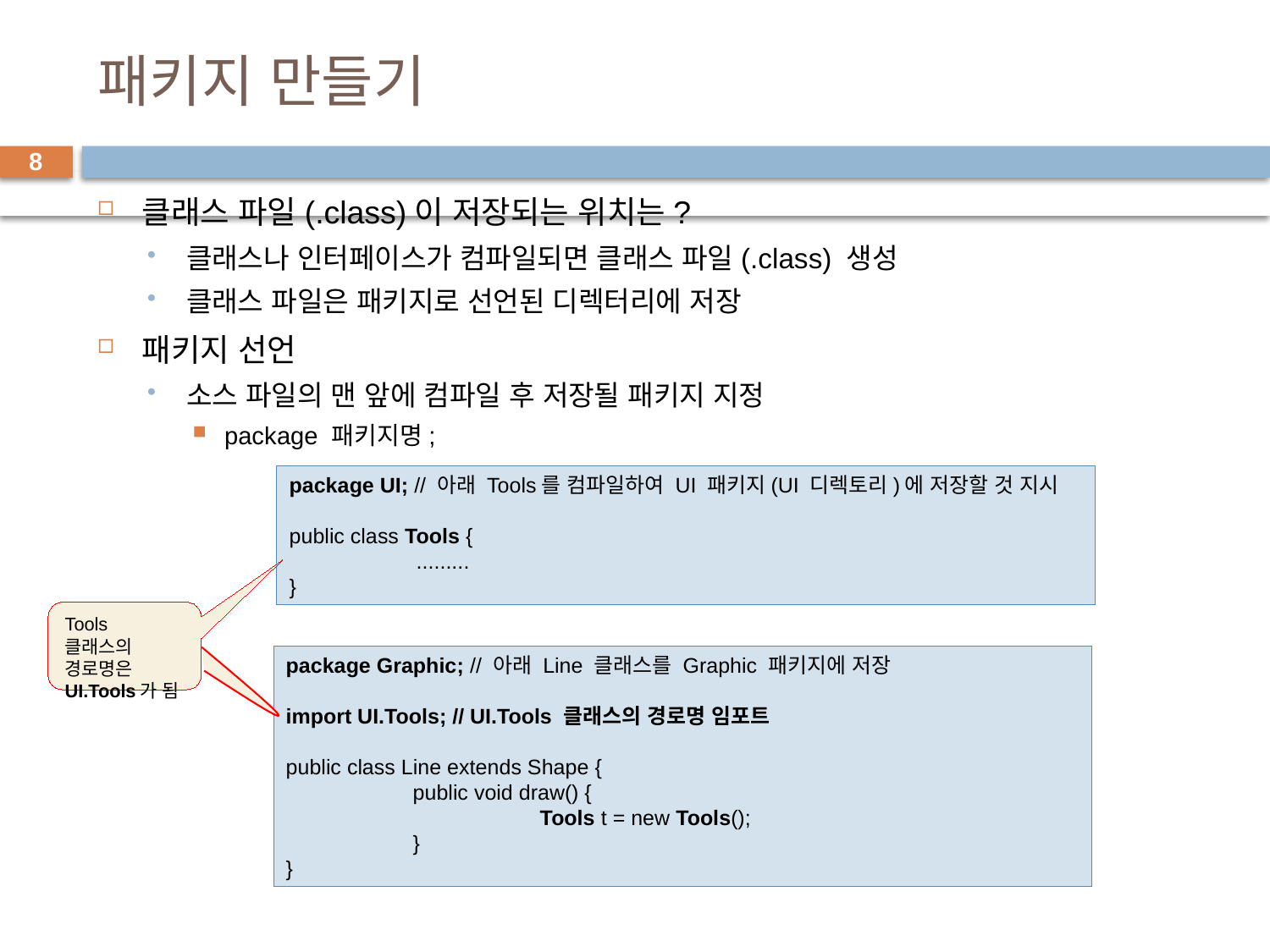

# 패키지 만들기
8
클래스 파일(.class)이 저장되는 위치는?
클래스나 인터페이스가 컴파일되면 클래스 파일(.class) 생성
클래스 파일은 패키지로 선언된 디렉터리에 저장
패키지 선언
소스 파일의 맨 앞에 컴파일 후 저장될 패키지 지정
package 패키지명;

package UI; // 아래 Tools를 컴파일하여 UI 패키지(UI 디렉토리)에 저장할 것 지시

public class Tools {
	.........
}
Tools 클래스의
경로명은
UI.Tools가 됨
package Graphic; // 아래 Line 클래스를 Graphic 패키지에 저장

import UI.Tools; // UI.Tools 클래스의 경로명 임포트

public class Line extends Shape {
	public void draw() {
		Tools t = new Tools();
	}
}